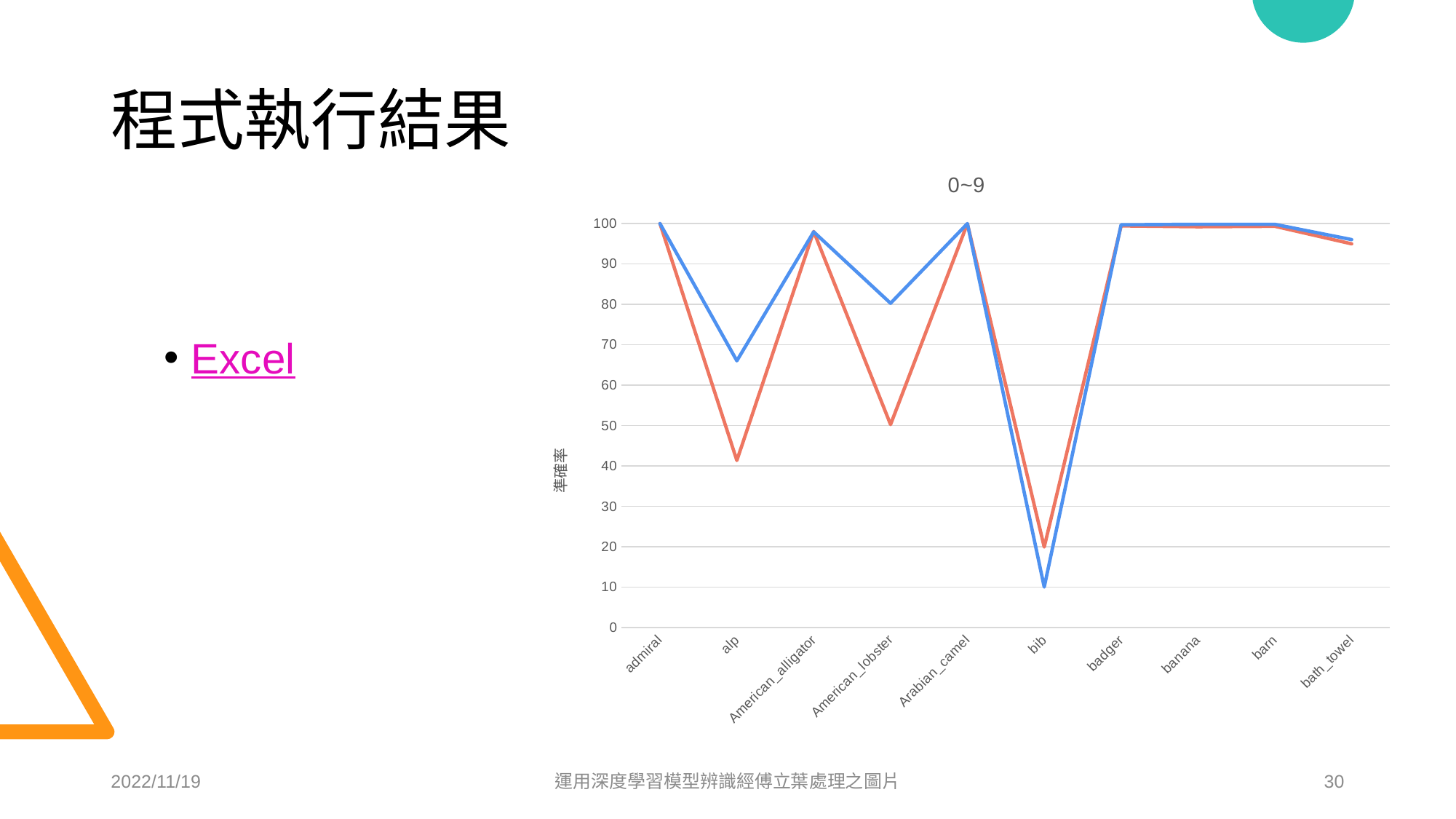

# 程式執行結果

### Chart: 0~9

| Category |  |  |
|---|---|---|
| admiral | 99.9999046325683 | 99.9998331069946 |
| alp | 41.3838297128677 | 66.0534381866455 |
| American_alligator | 98.066622018814 | 97.9541361331939 |
| American_lobster | 50.2766847610473 | 80.2863776683807 |
| Arabian_camel | 99.9882102012634 | 99.9931693077087 |
| bib | 19.9568942189216 | 10.05499958992 |
| badger | 99.4360387325286 | 99.6984541416168 |
| banana | 99.2222249507904 | 99.8242616653442 |
| barn | 99.3333518505096 | 99.8110175132751 |
| bath_towel | 94.9851095676422 | 96.0364699363708 |
Excel
2022/11/19
運用深度學習模型辨識經傅立葉處理之圖片
30